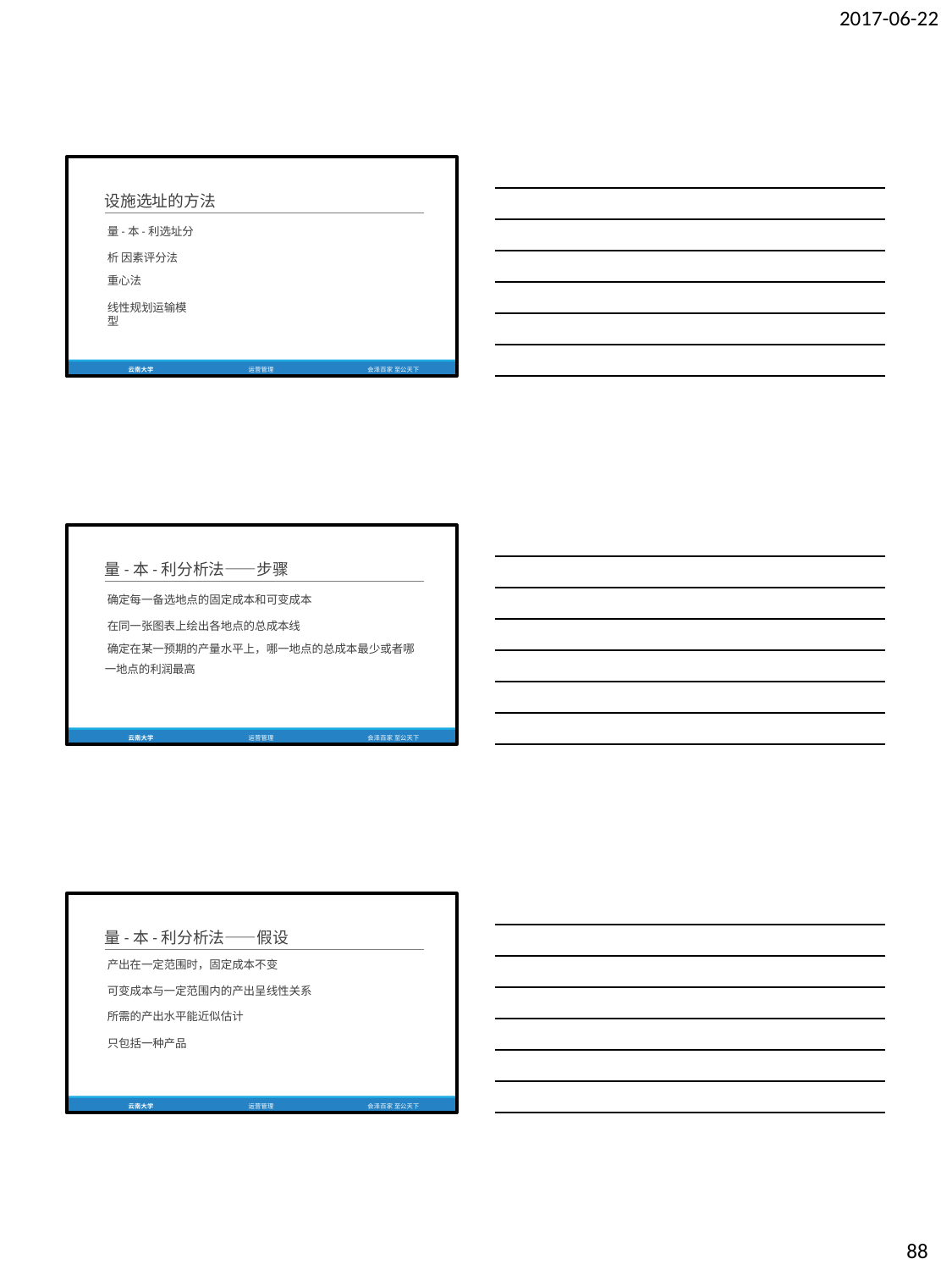

2017-06-22

设施选址的方法
量-本-利选址分析 因素评分法
重心法

线性规划运输模型

云南大学
运营管理
会泽百家 至公天下

量-本-利分析法——步骤
确定每一备选地点的固定成本和可变成本 在同一张图表上绘出各地点的总成本线
确定在某一预期的产量水平上，哪一地点的总成本最少或者哪 一地点的利润最高

云南大学
运营管理
会泽百家 至公天下

量-本-利分析法——假设
产出在一定范围时，固定成本不变
可变成本与一定范围内的产出呈线性关系 所需的产出水平能近似估计

只包括一种产品

云南大学
运营管理
会泽百家 至公天下

88